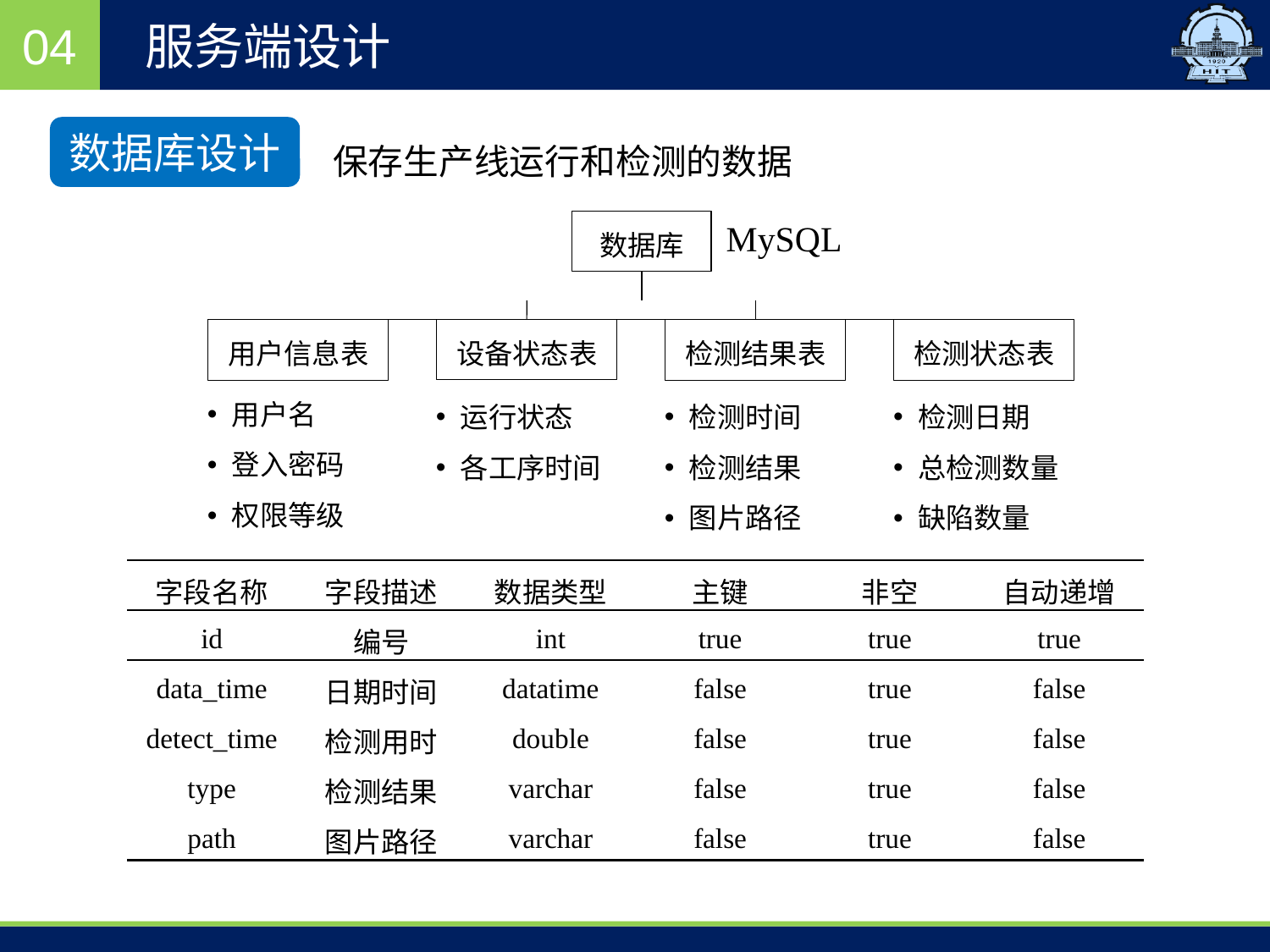

04
服务端设计

数据库
设备状态表
用户信息表
检测结果表
检测状态表
数据库设计
保存生产线运行和检测的数据
MySQL
用户名
登入密码
权限等级
运行状态
各工序时间
检测时间
检测结果
图片路径
检测日期
总检测数量
缺陷数量
| 字段名称 | 字段描述 | 数据类型 | 主键 | 非空 | 自动递增 |
| --- | --- | --- | --- | --- | --- |
| id | 编号 | int | true | true | true |
| data\_time | 日期时间 | datatime | false | true | false |
| detect\_time | 检测用时 | double | false | true | false |
| type | 检测结果 | varchar | false | true | false |
| path | 图片路径 | varchar | false | true | false |